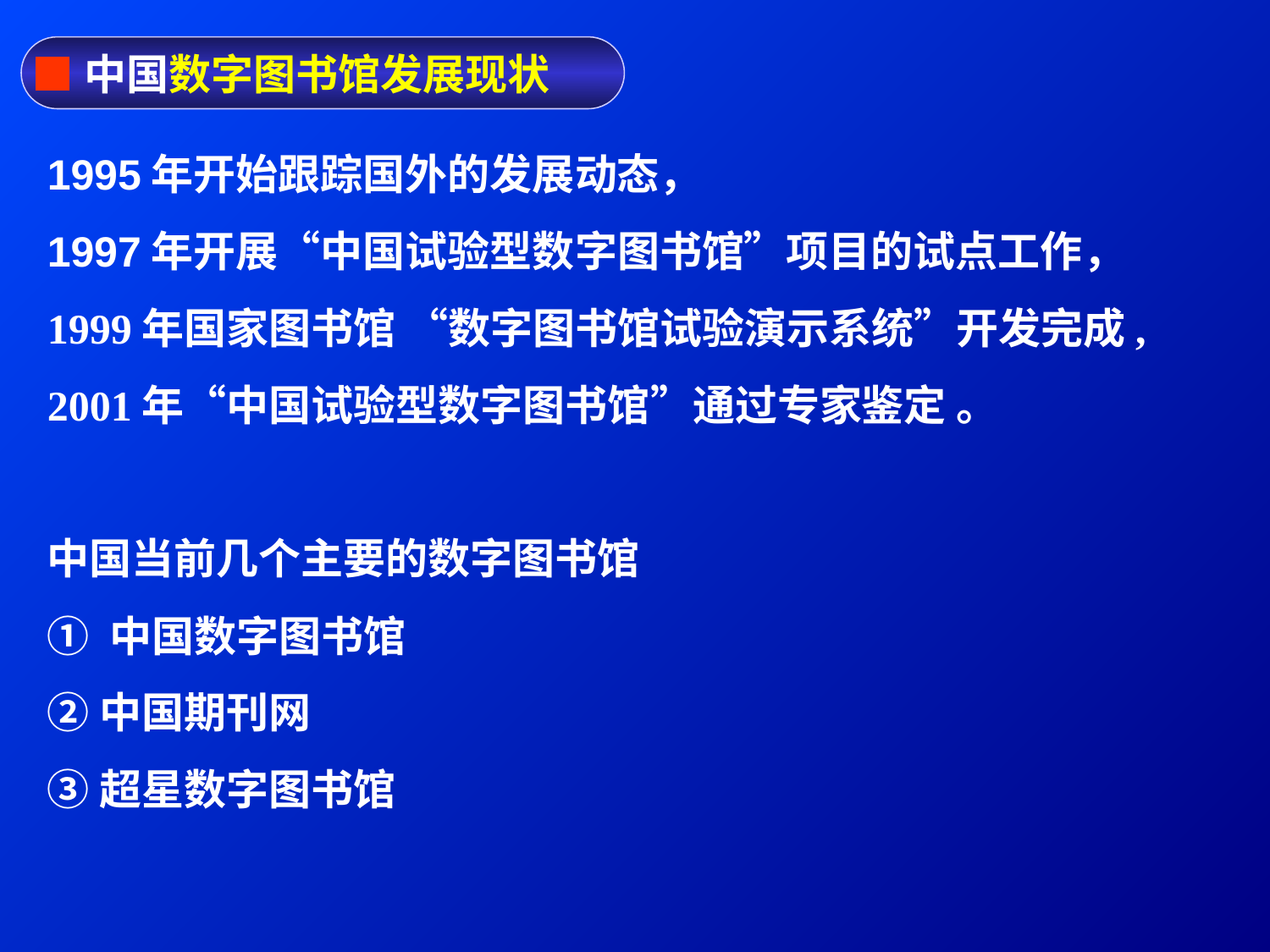

■中国数字图书馆发展现状
1995年开始跟踪国外的发展动态，
1997年开展“中国试验型数字图书馆”项目的试点工作，
1999年国家图书馆 “数字图书馆试验演示系统”开发完成,
2001年“中国试验型数字图书馆”通过专家鉴定 。

中国当前几个主要的数字图书馆
① 中国数字图书馆
②中国期刊网
③超星数字图书馆